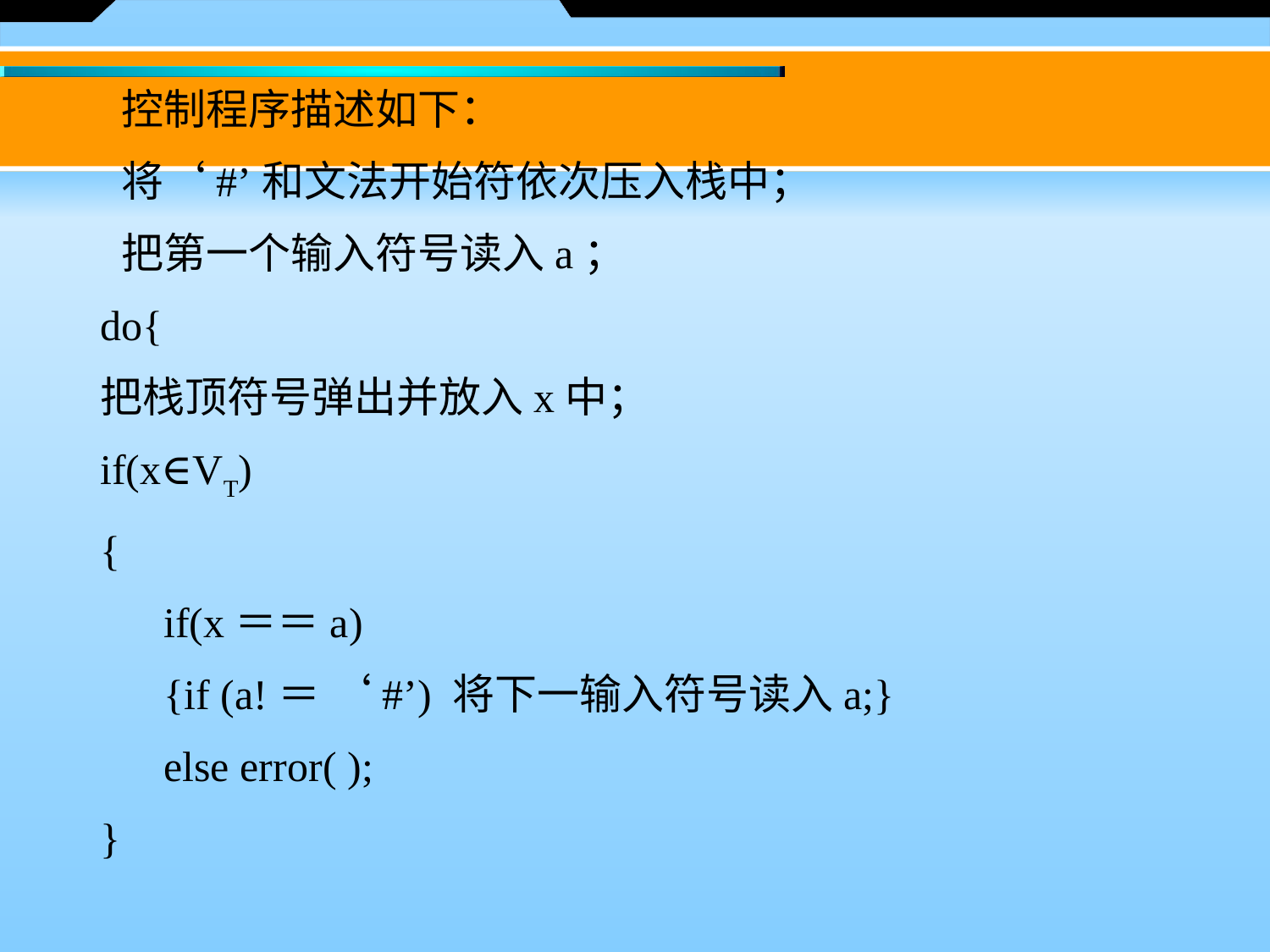

控制程序描述如下：
　　将‘#’和文法开始符依次压入栈中；
　　把第一个输入符号读入a；
do{
把栈顶符号弹出并放入x中；
if(x∈VT)
{
if(x＝＝a)
{if (a!＝ ‘#’) 将下一输入符号读入a;}
else error( );
}